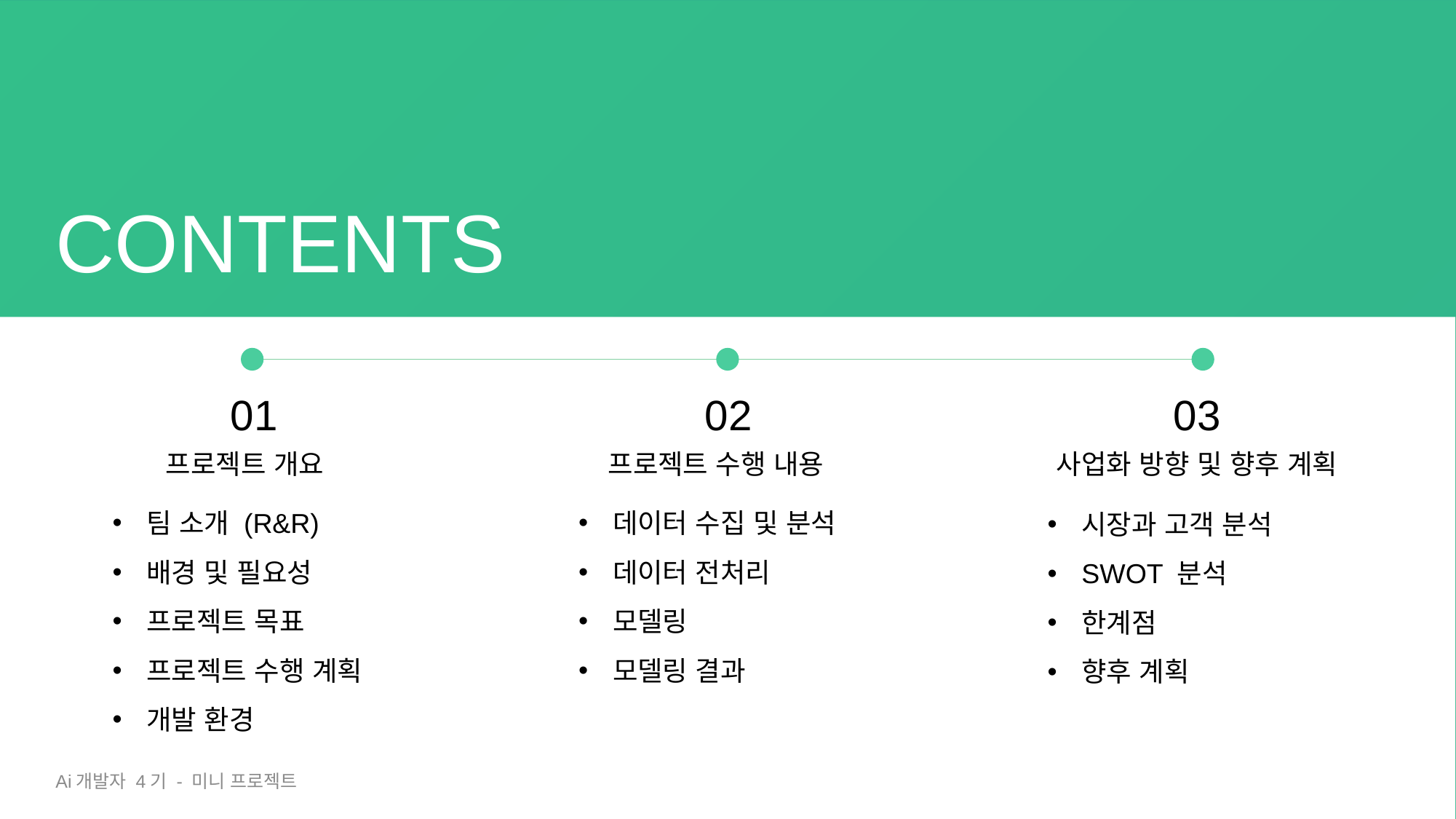

# CONTENTS

01
02
03
프로젝트 개요
프로젝트 수행 내용
사업화 방향 및 향후 계획
팀 소개 (R&R)
배경 및 필요성
프로젝트 목표
프로젝트 수행 계획
개발 환경

데이터 수집 및 분석
데이터 전처리
모델링
모델링 결과
시장과 고객 분석
SWOT 분석
한계점
향후 계획
Ai개발자 4기 - 미니 프로젝트
2